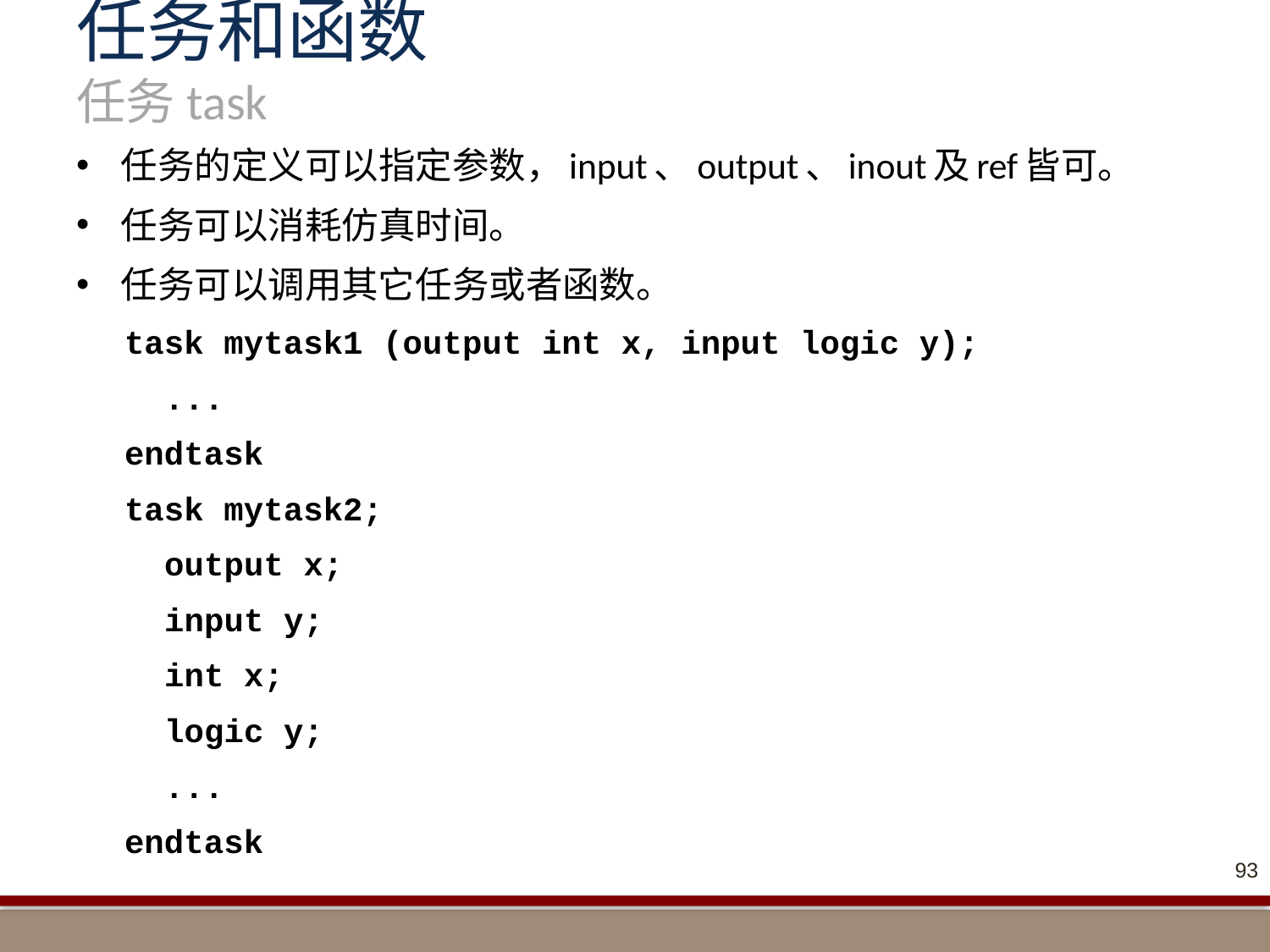

# 任务和函数 任务task
任务的定义可以指定参数，input、output、inout及ref皆可。
任务可以消耗仿真时间。
任务可以调用其它任务或者函数。
task mytask1 (output int x, input logic y);
  ...
endtask
task mytask2;
  output x;
  input y;
  int x;
  logic y;
  ...
endtask
93